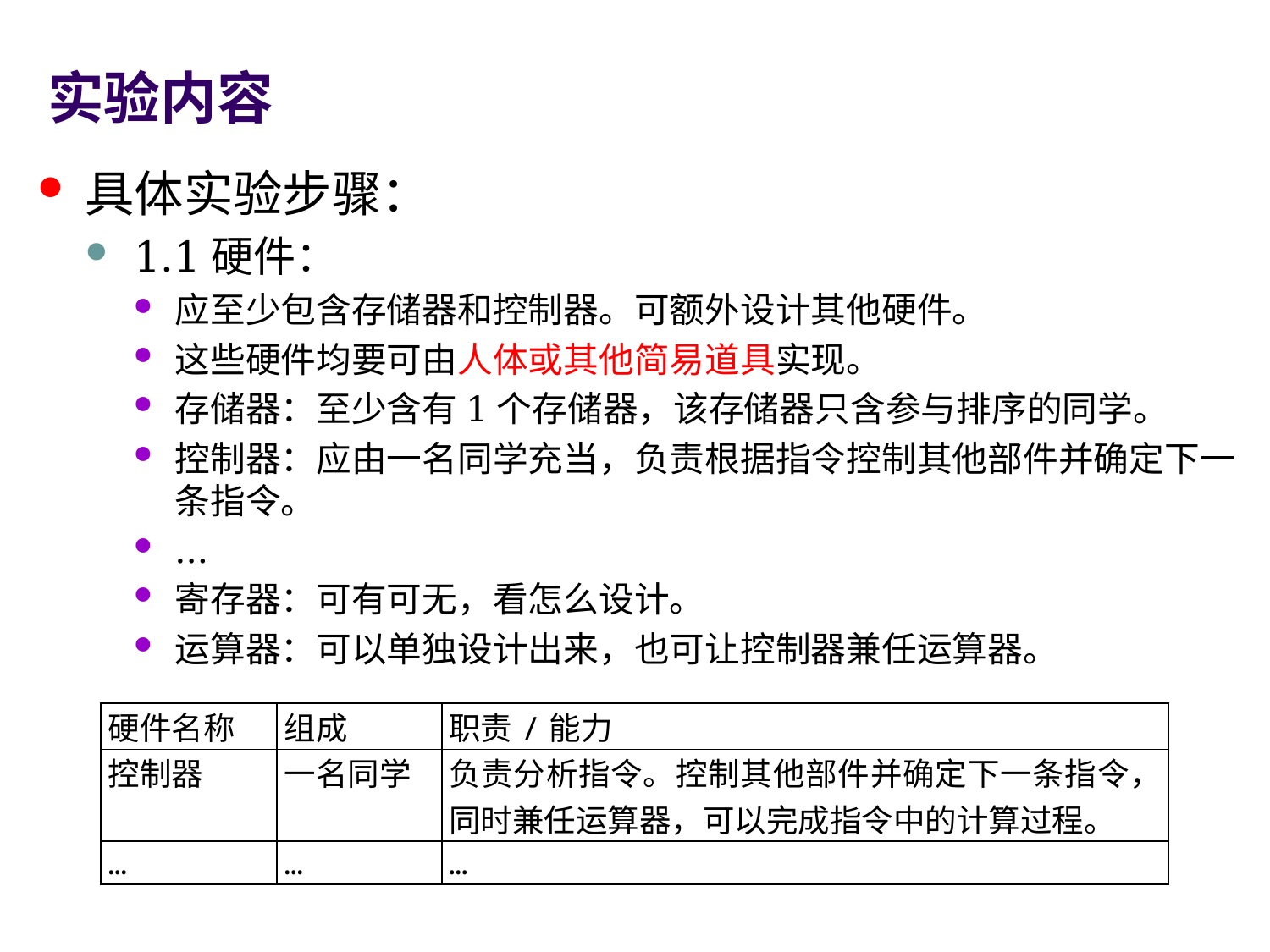

# 实验内容
具体实验步骤：
1.1硬件：
应至少包含存储器和控制器。可额外设计其他硬件。
这些硬件均要可由人体或其他简易道具实现。
存储器：至少含有1个存储器，该存储器只含参与排序的同学。
控制器：应由一名同学充当，负责根据指令控制其他部件并确定下一条指令。
...
寄存器：可有可无，看怎么设计。
运算器：可以单独设计出来，也可让控制器兼任运算器。

| 硬件名称 | 组成 | 职责/能力 |
| --- | --- | --- |
| 控制器 | 一名同学 | 负责分析指令。控制其他部件并确定下一条指令，同时兼任运算器，可以完成指令中的计算过程。 |
| … | … | … |
31